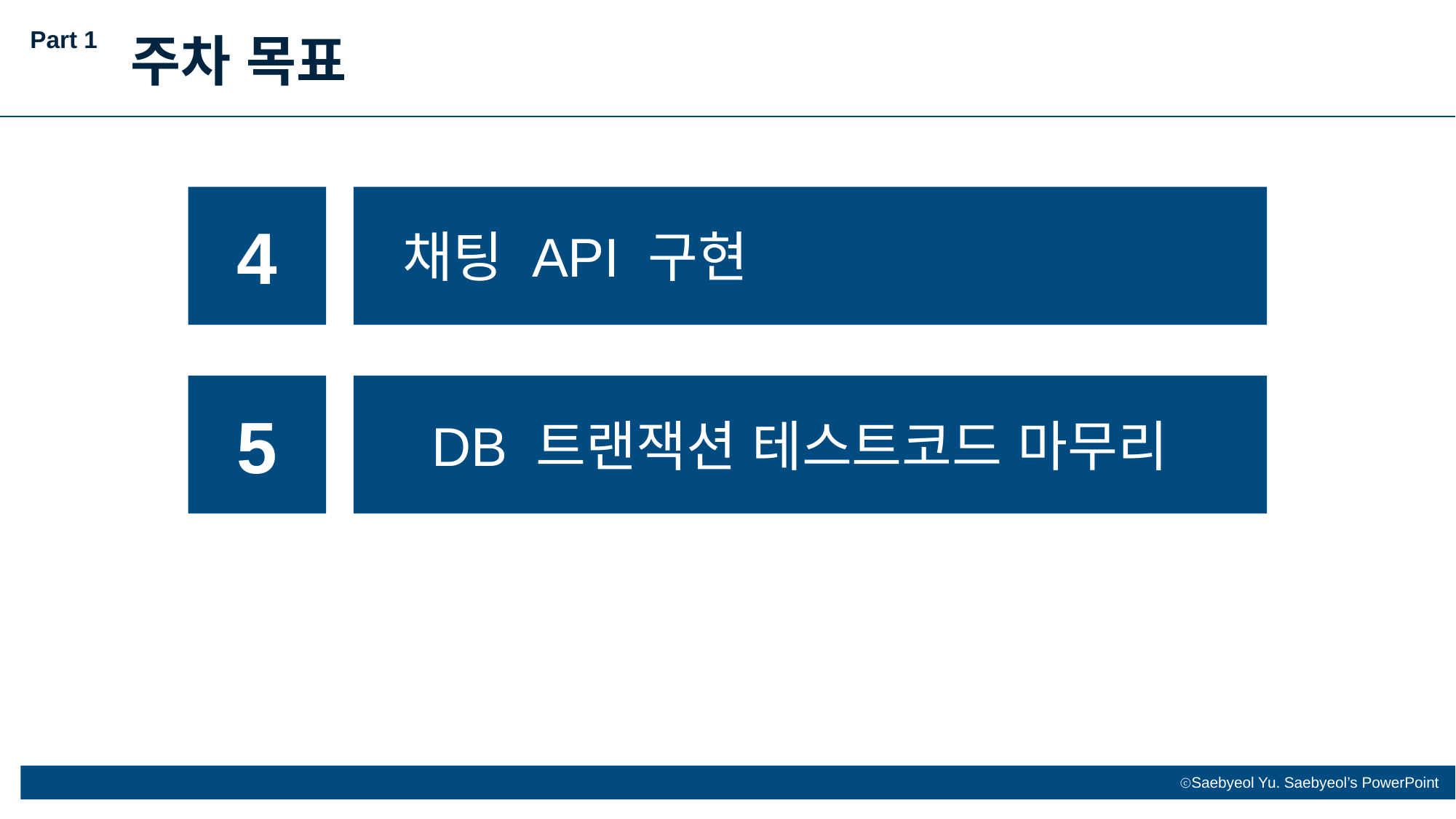

Part 1
주차 목표

4
채팅 API 구현

5
DB 트랜잭션 테스트코드 마무리